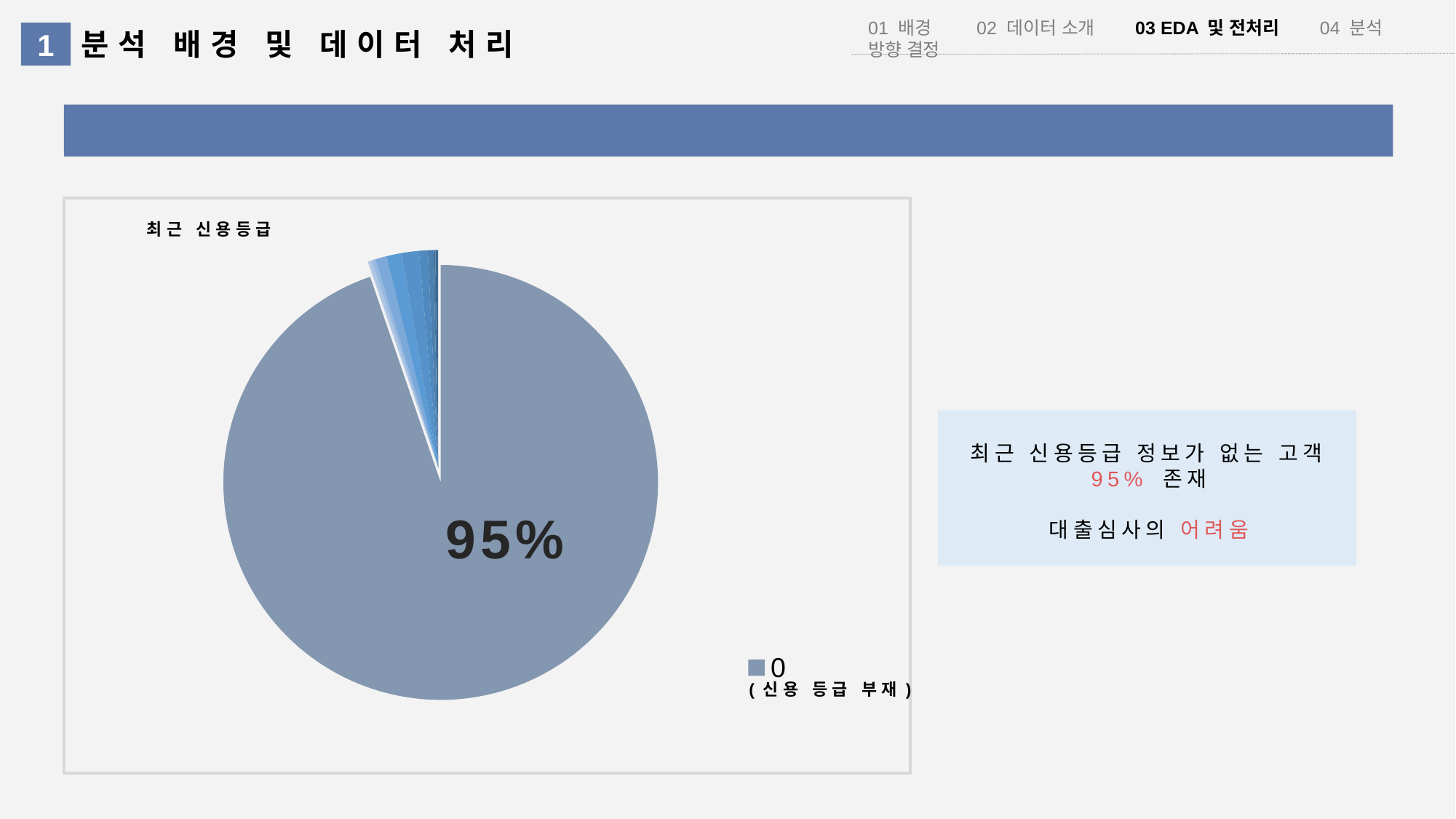

01 배경        02 데이터 소개       03 EDA 및 전처리       04 분석 방향 결정
분석 배경 및 데이터 처리
1
최근 신용등급의 값이 0인 경우가 많다 → 대출 심사의 어려움

최근 신용등급

### Chart

| Category | 판매 |
|---|---|
| 0 | 94960.0 |
| 1 | 62.0 |
| 2 | 272.0 |
| 3 | 274.0 |
| 4 | 828.0 |
| 5 | 1122.0 |
| 6 | 1296.0 |
| 7 | 654.0 |
| 8 | 415.0 |
| 9 | 141.0 |
| 10 | 209.0 |
최근 신용등급 정보가 없는 고객 95% 존재

대출심사의 어려움

95%
(신용 등급 부재)